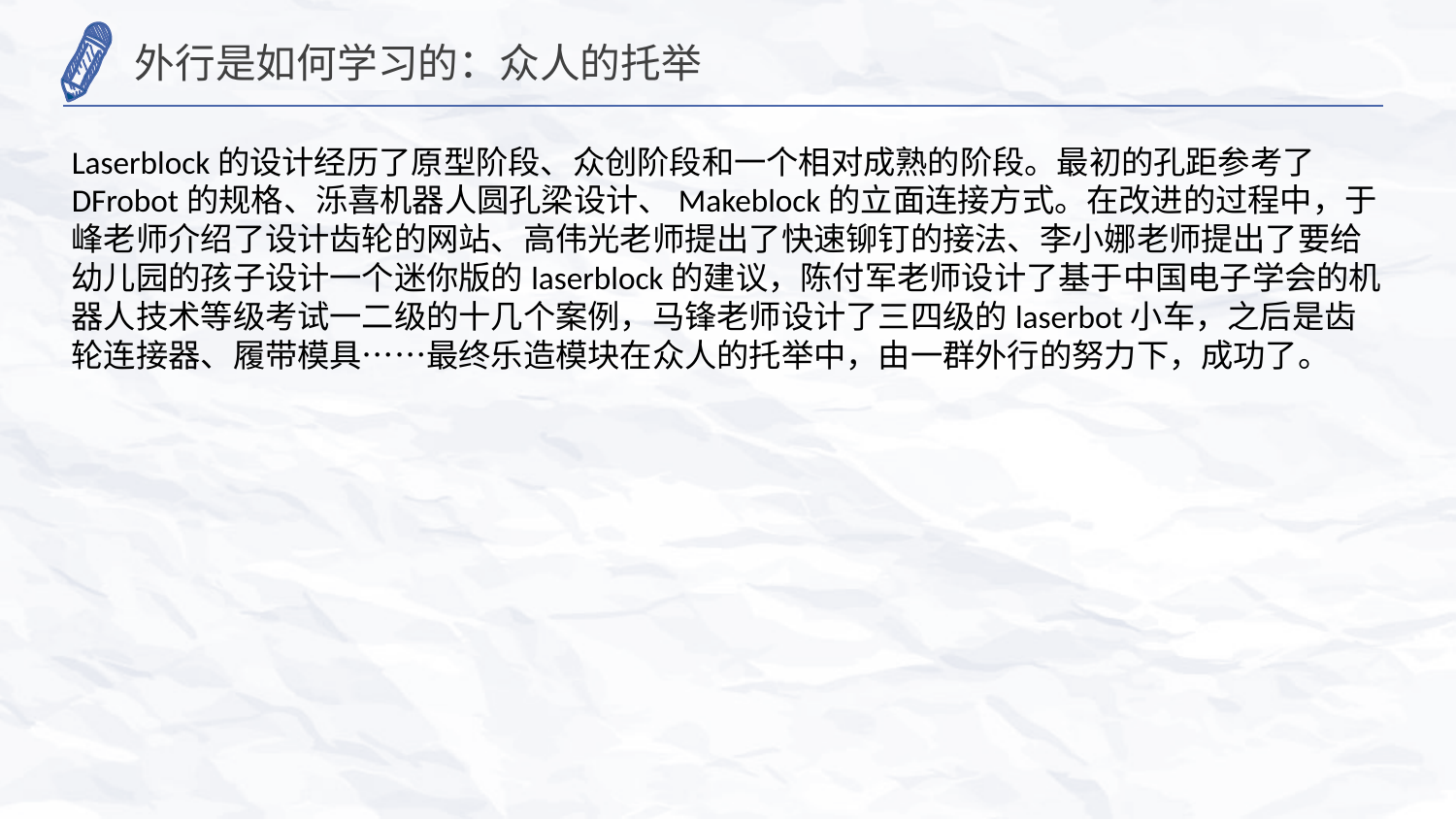

外行是如何学习的：众人的托举
Laserblock的设计经历了原型阶段、众创阶段和一个相对成熟的阶段。最初的孔距参考了DFrobot的规格、泺喜机器人圆孔梁设计、Makeblock的立面连接方式。在改进的过程中，于峰老师介绍了设计齿轮的网站、高伟光老师提出了快速铆钉的接法、李小娜老师提出了要给幼儿园的孩子设计一个迷你版的laserblock的建议，陈付军老师设计了基于中国电子学会的机器人技术等级考试一二级的十几个案例，马锋老师设计了三四级的laserbot小车，之后是齿轮连接器、履带模具……最终乐造模块在众人的托举中，由一群外行的努力下，成功了。